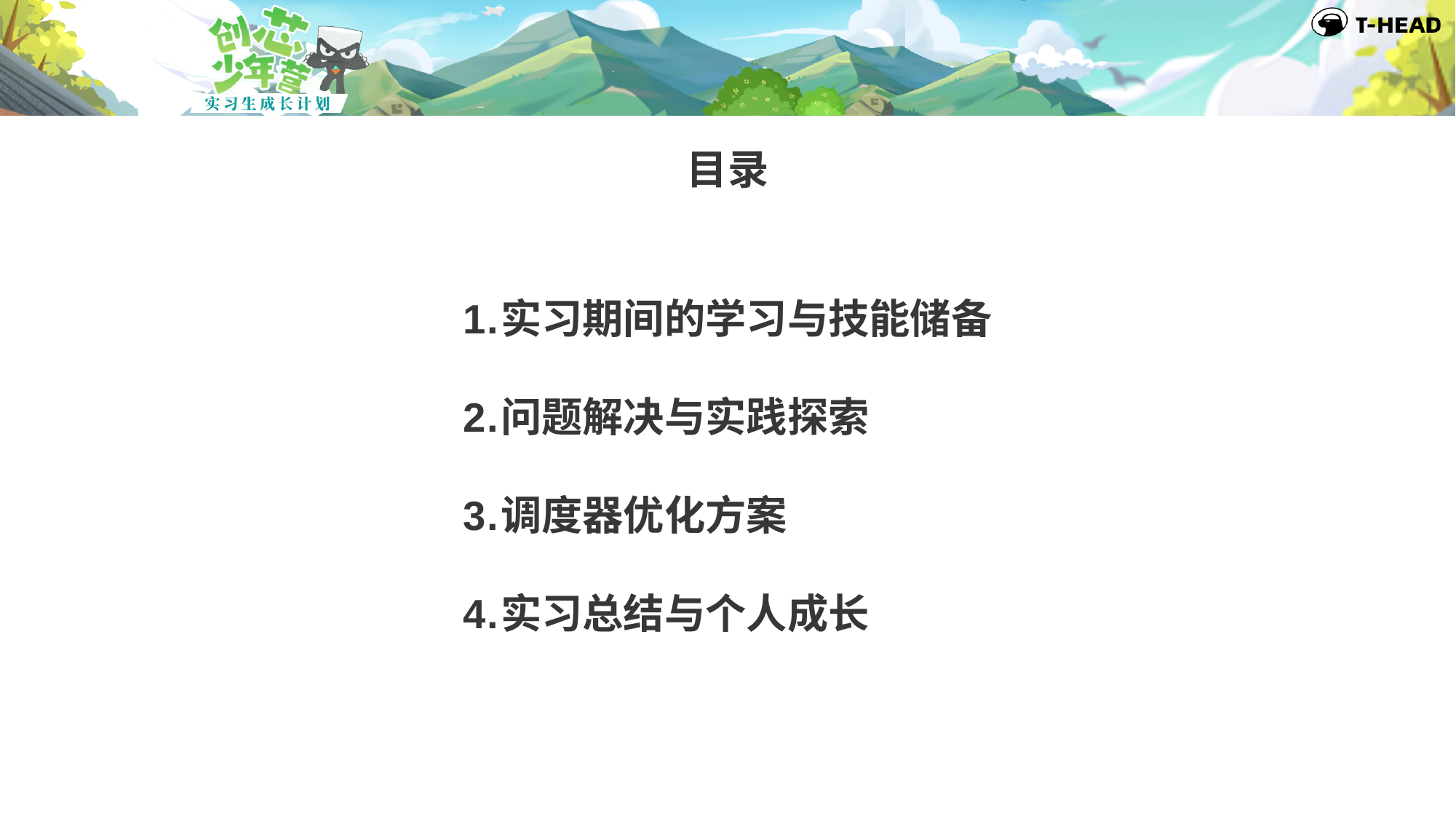

目录
实习期间的学习与技能储备
问题解决与实践探索
调度器优化方案
实习总结与个人成长